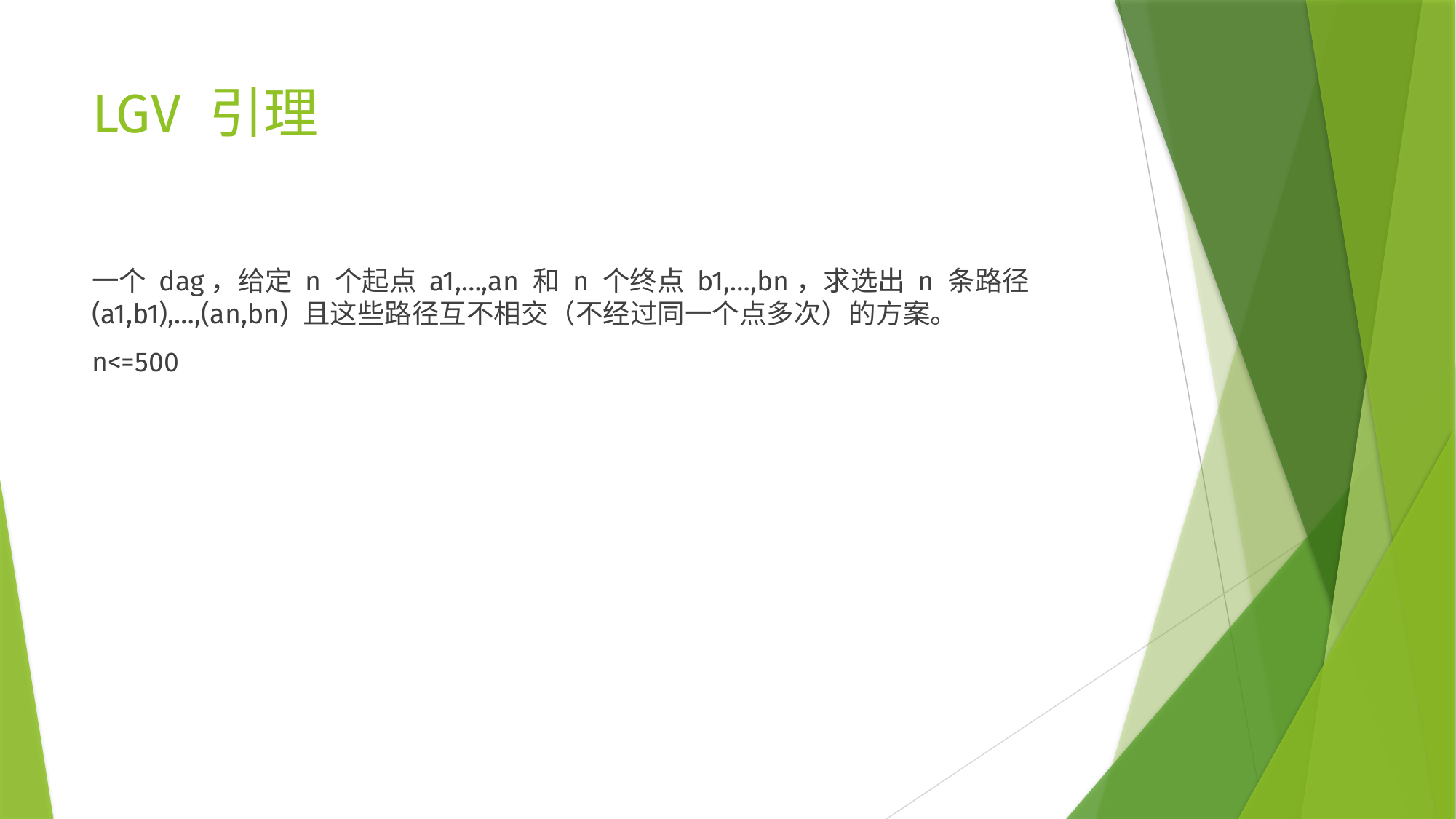

# LGV 引理
一个 dag，给定 n 个起点 a1,…,an 和 n 个终点 b1,…,bn，求选出 n 条路径 (a1,b1),…,(an,bn) 且这些路径互不相交（不经过同一个点多次）的方案。
n<=500